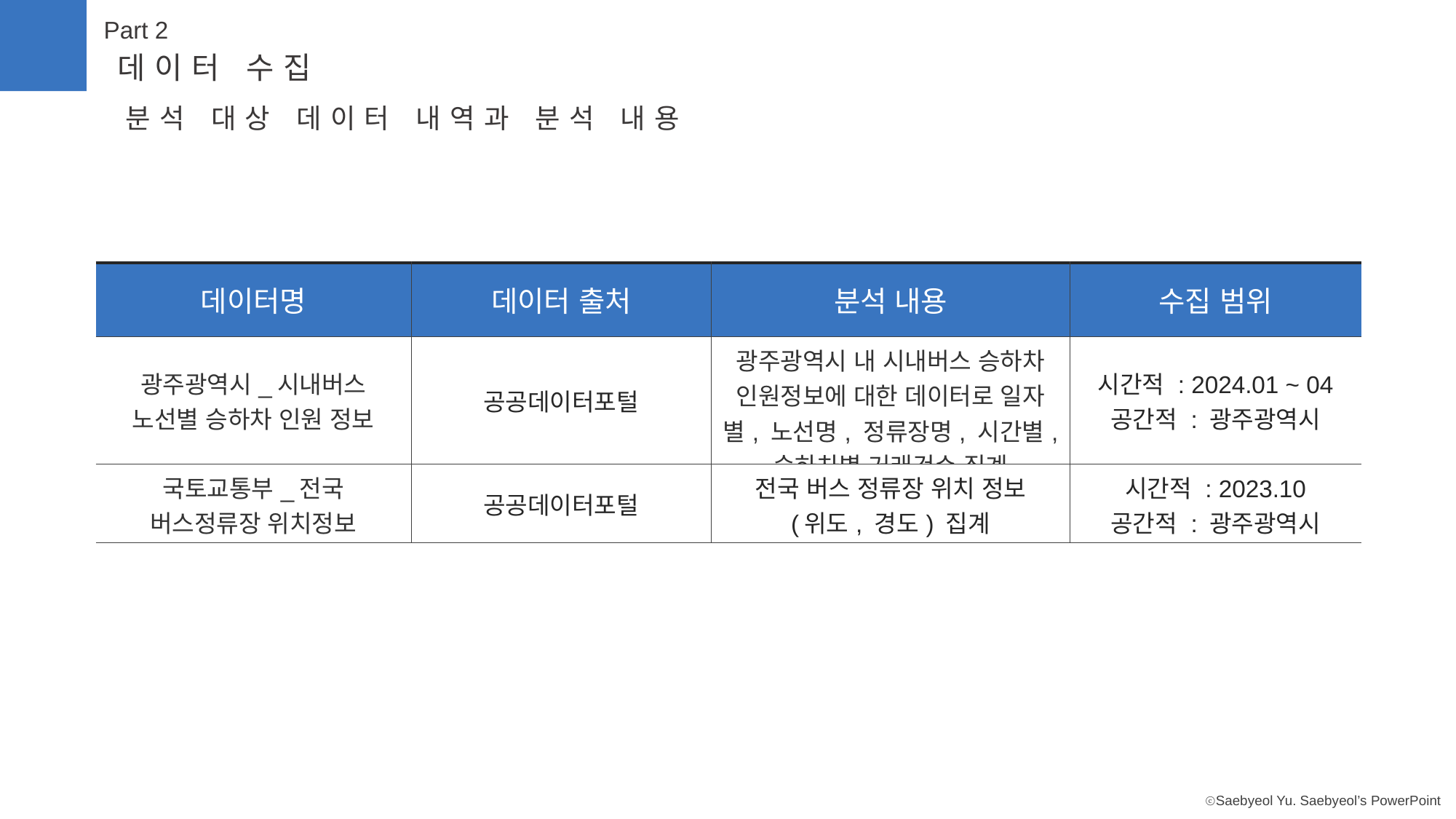

Part 2
데이터 수집
분석 대상 데이터 내역과 분석 내용
| 데이터명 | 데이터 출처 | 분석 내용 | 수집 범위 |
| --- | --- | --- | --- |
| 광주광역시\_시내버스 노선별 승하차 인원 정보 | 공공데이터포털 | 광주광역시 내 시내버스 승하차 인원정보에 대한 데이터로 일자별, 노선명, 정류장명, 시간별, 승하차별 거래건수 집계 | 시간적 : 2024.01 ~ 04 공간적 : 광주광역시 |
| 국토교통부\_전국 버스정류장 위치정보 | 공공데이터포털 | 전국 버스 정류장 위치 정보 (위도, 경도) 집계 | 시간적 : 2023.10 공간적 : 광주광역시 |